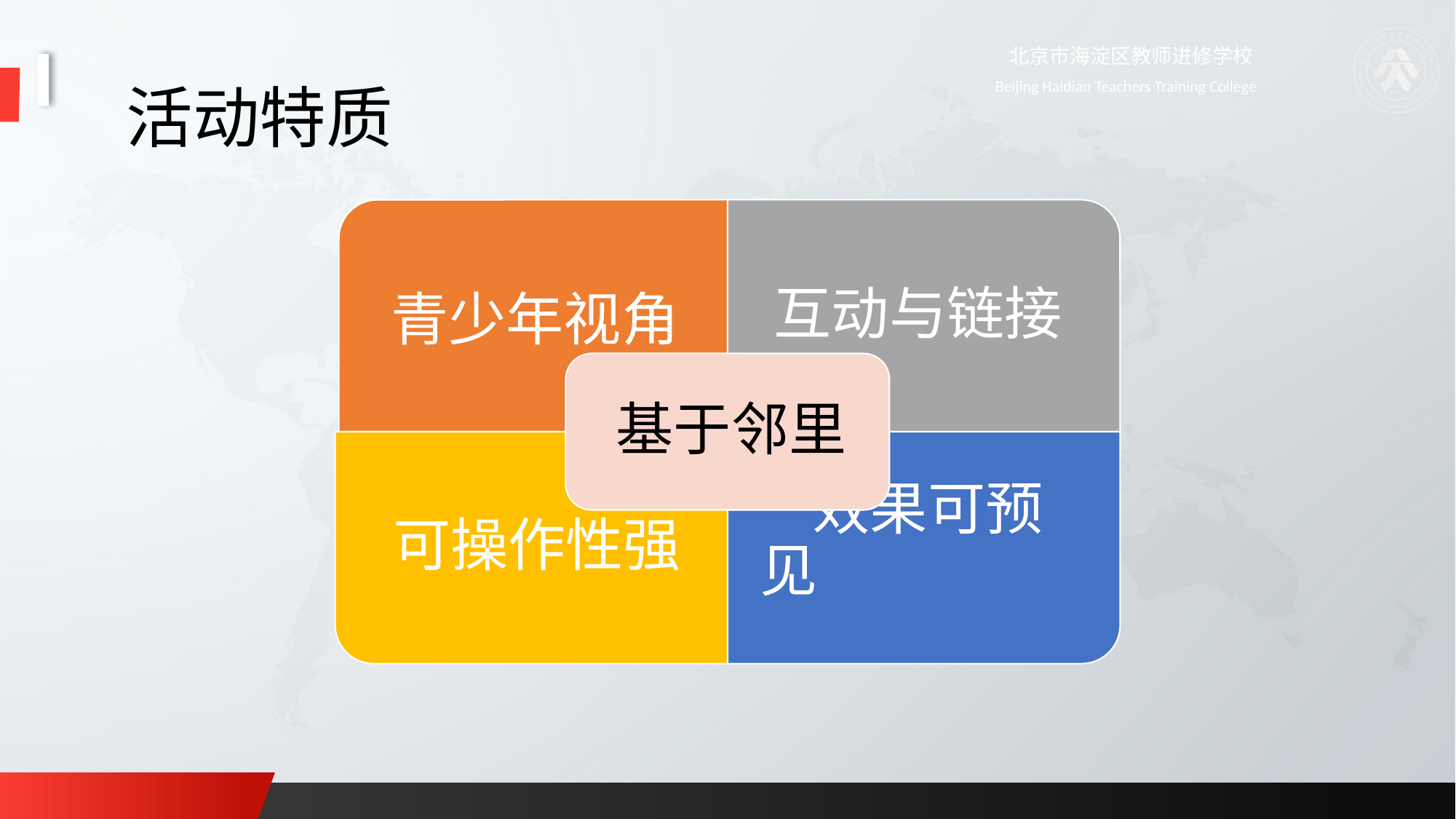

# 活动特质
青少年视角
互动与链接
可操作性强
   效果可预见
基于邻里